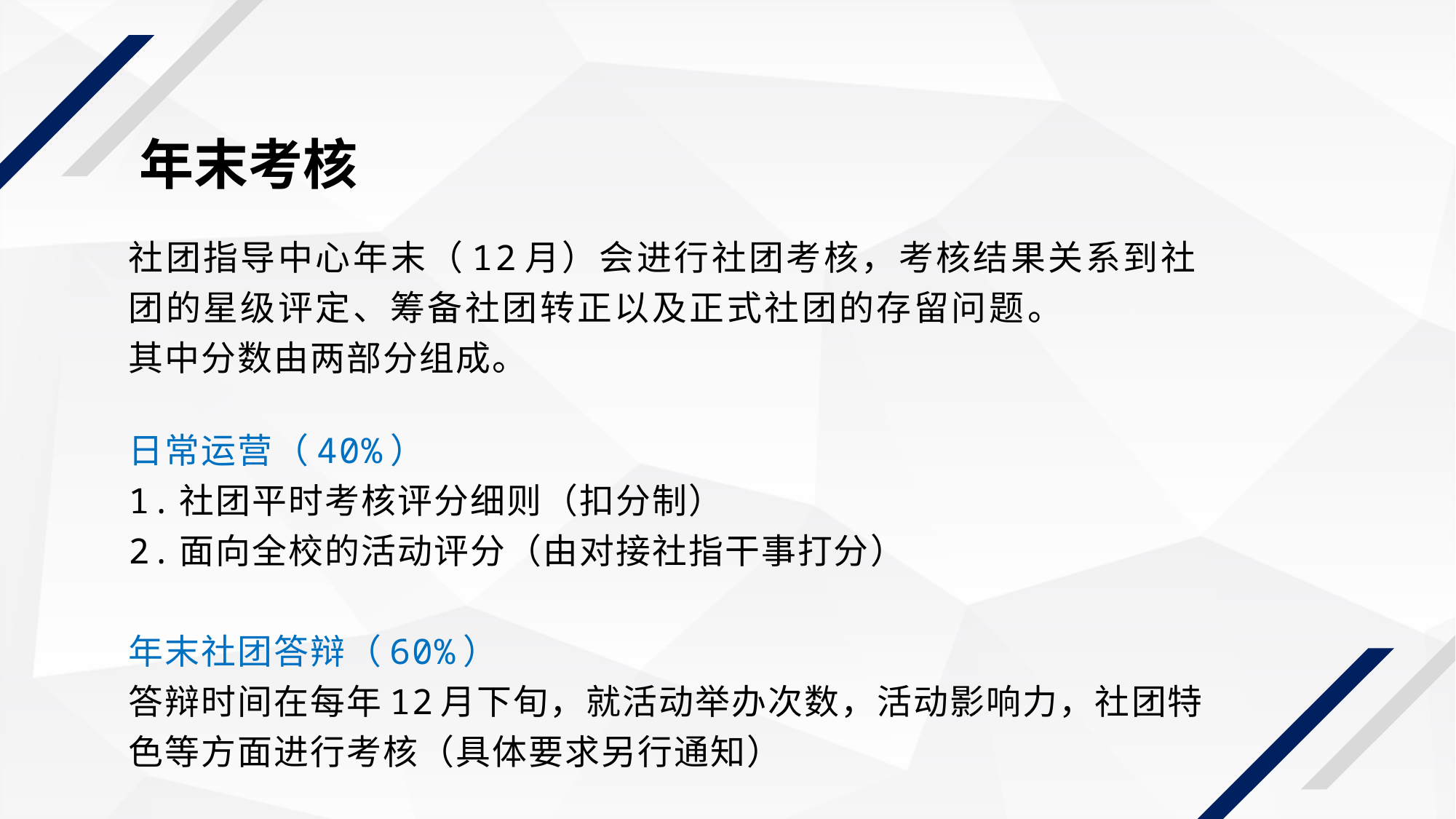

年末考核
社团指导中心年末（12月）会进行社团考核，考核结果关系到社团的星级评定、筹备社团转正以及正式社团的存留问题。
其中分数由两部分组成。
日常运营（40%）
1.社团平时考核评分细则（扣分制）
2.面向全校的活动评分（由对接社指干事打分）
年末社团答辩（60%）
答辩时间在每年12月下旬，就活动举办次数，活动影响力，社团特色等方面进行考核（具体要求另行通知）